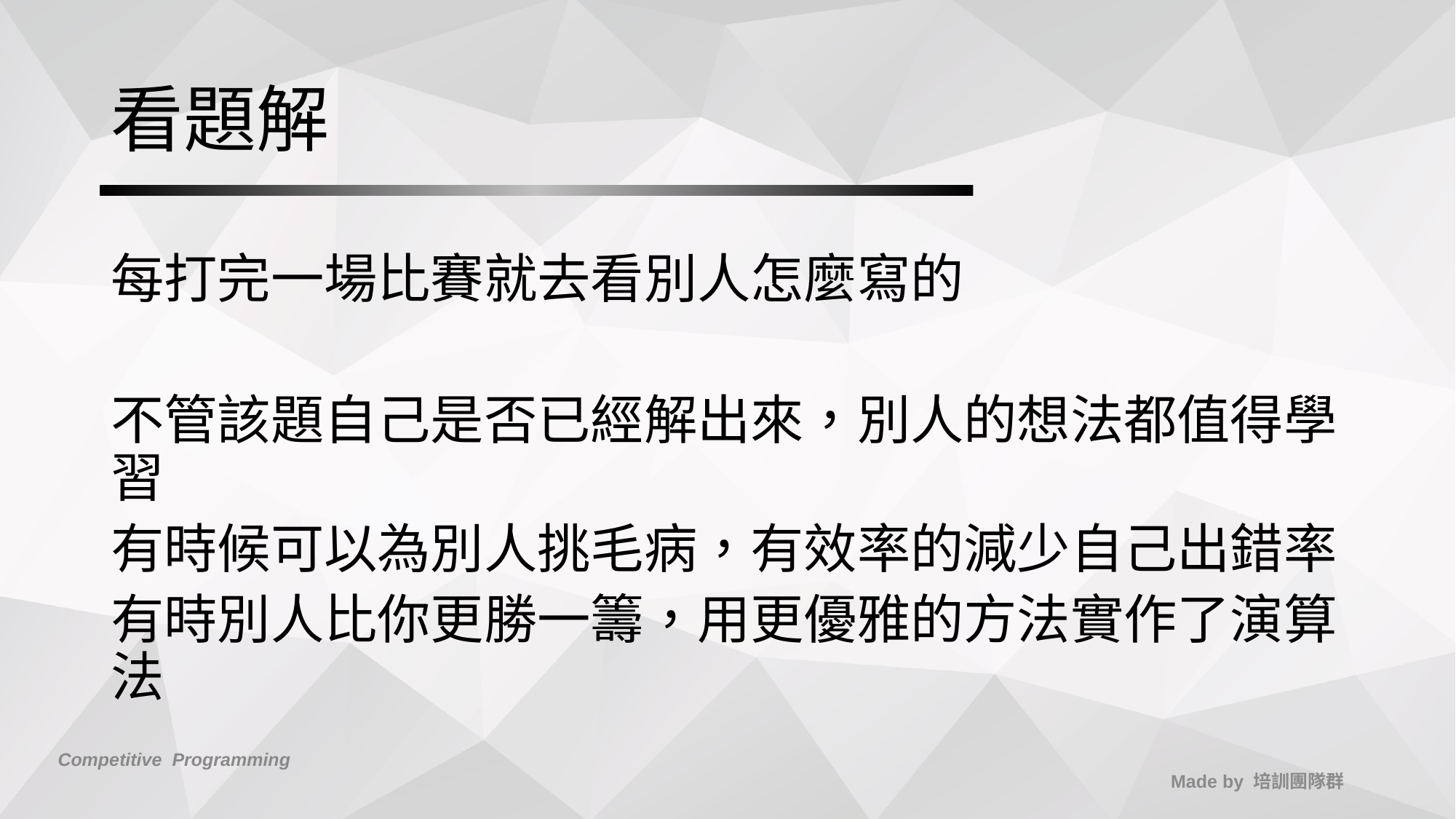

# 看題解
每打完一場比賽就去看別人怎麼寫的

不管該題自己是否已經解出來，別人的想法都值得學習
有時候可以為別人挑毛病，有效率的減少自己出錯率
有時別人比你更勝一籌，用更優雅的方法實作了演算法